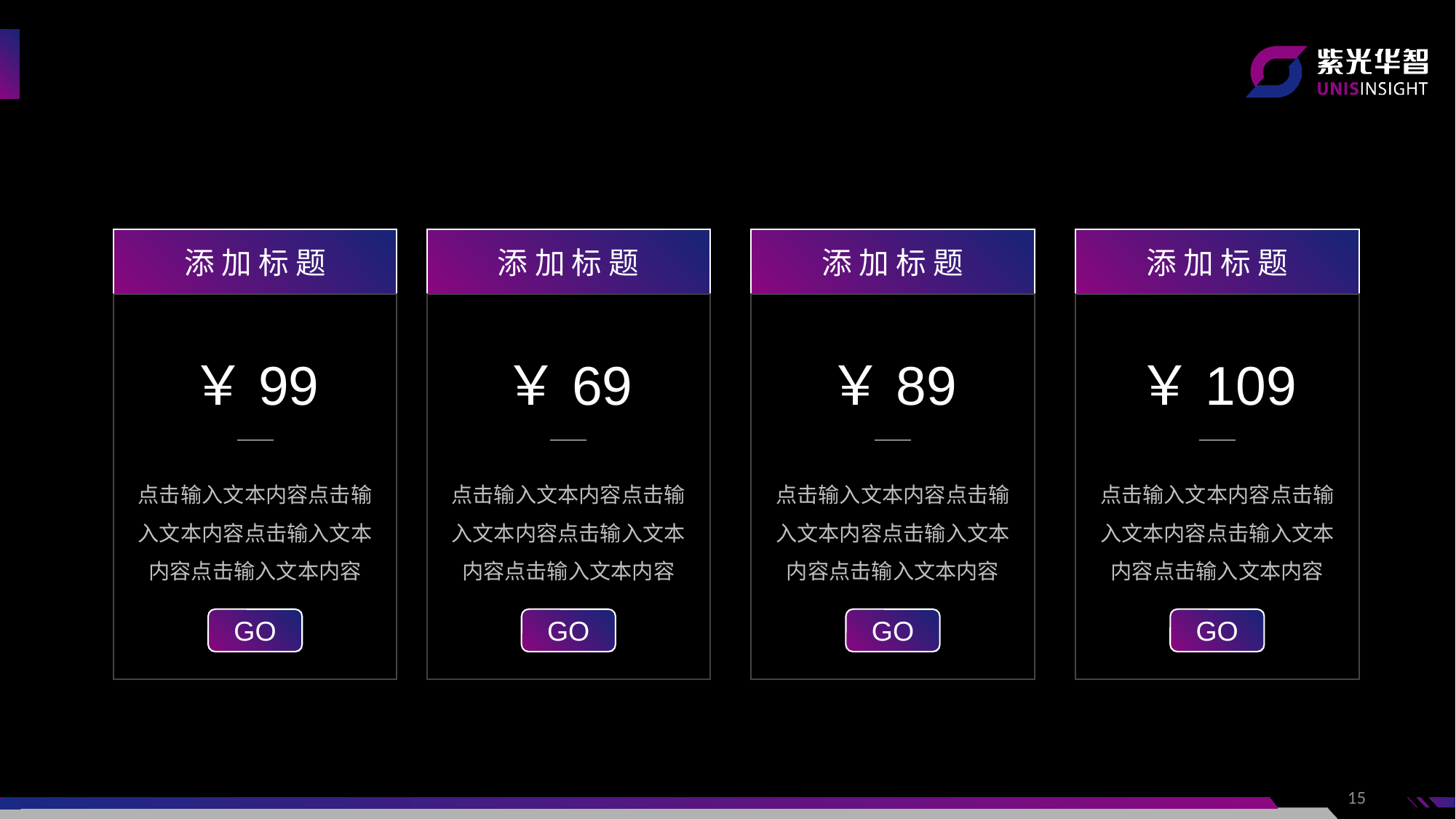

添 加 标 题

￥99
点击输入文本内容点击输入文本内容点击输入文本内容点击输入文本内容
GO
添 加 标 题

￥69
点击输入文本内容点击输入文本内容点击输入文本内容点击输入文本内容
GO
添 加 标 题

￥89
点击输入文本内容点击输入文本内容点击输入文本内容点击输入文本内容
GO
添 加 标 题

￥109
点击输入文本内容点击输入文本内容点击输入文本内容点击输入文本内容
GO